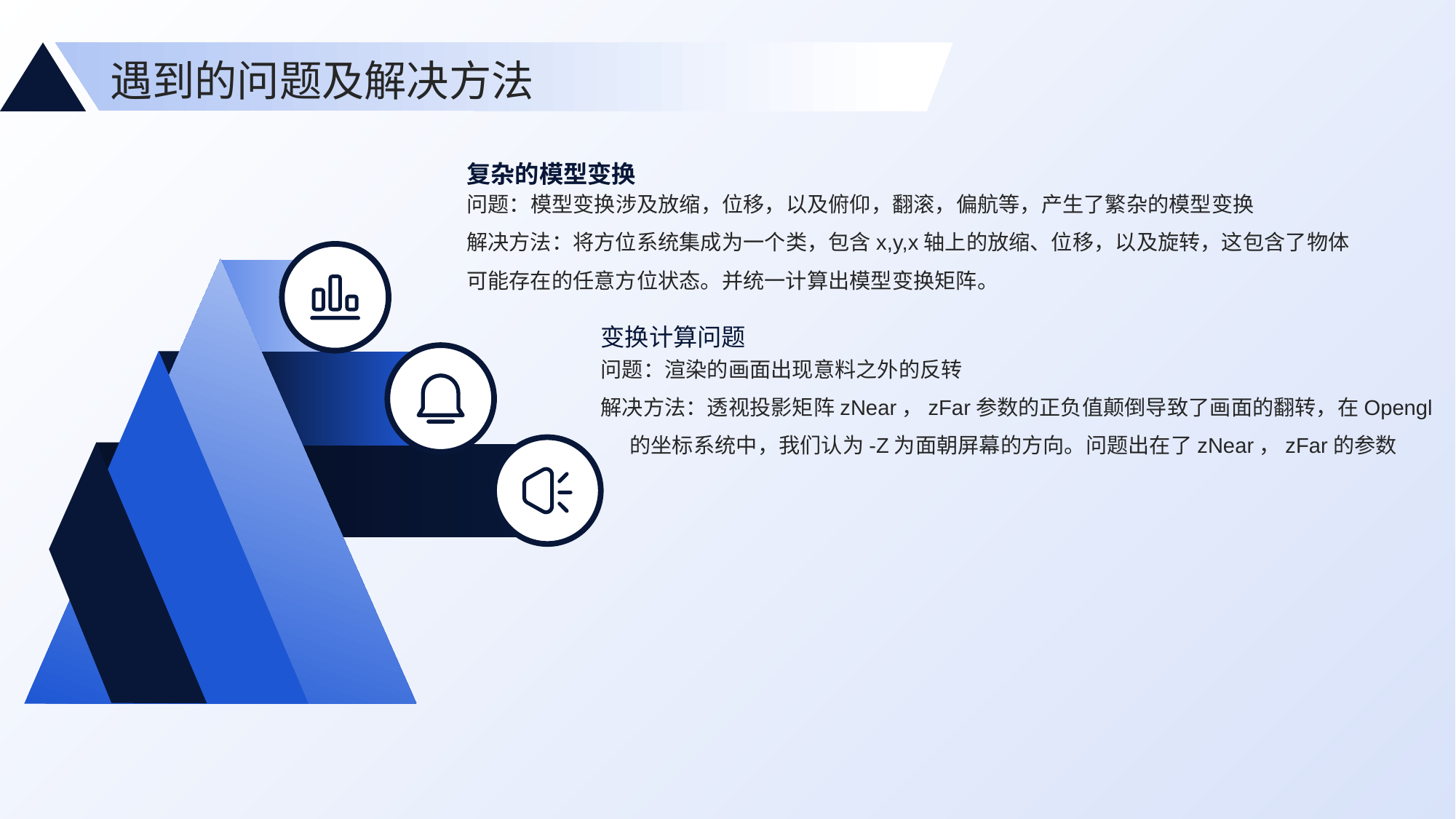

遇到的问题及解决方法
复杂的模型变换
问题：模型变换涉及放缩，位移，以及俯仰，翻滚，偏航等，产生了繁杂的模型变换
解决方法：将方位系统集成为一个类，包含x,y,x轴上的放缩、位移，以及旋转，这包含了物体可能存在的任意方位状态。并统一计算出模型变换矩阵。

变换计算问题
问题：渲染的画面出现意料之外的反转
解决方法：透视投影矩阵zNear，zFar参数的正负值颠倒导致了画面的翻转，在Opengl       的坐标系统中，我们认为-Z为面朝屏幕的方向。问题出在了zNear，zFar的参数